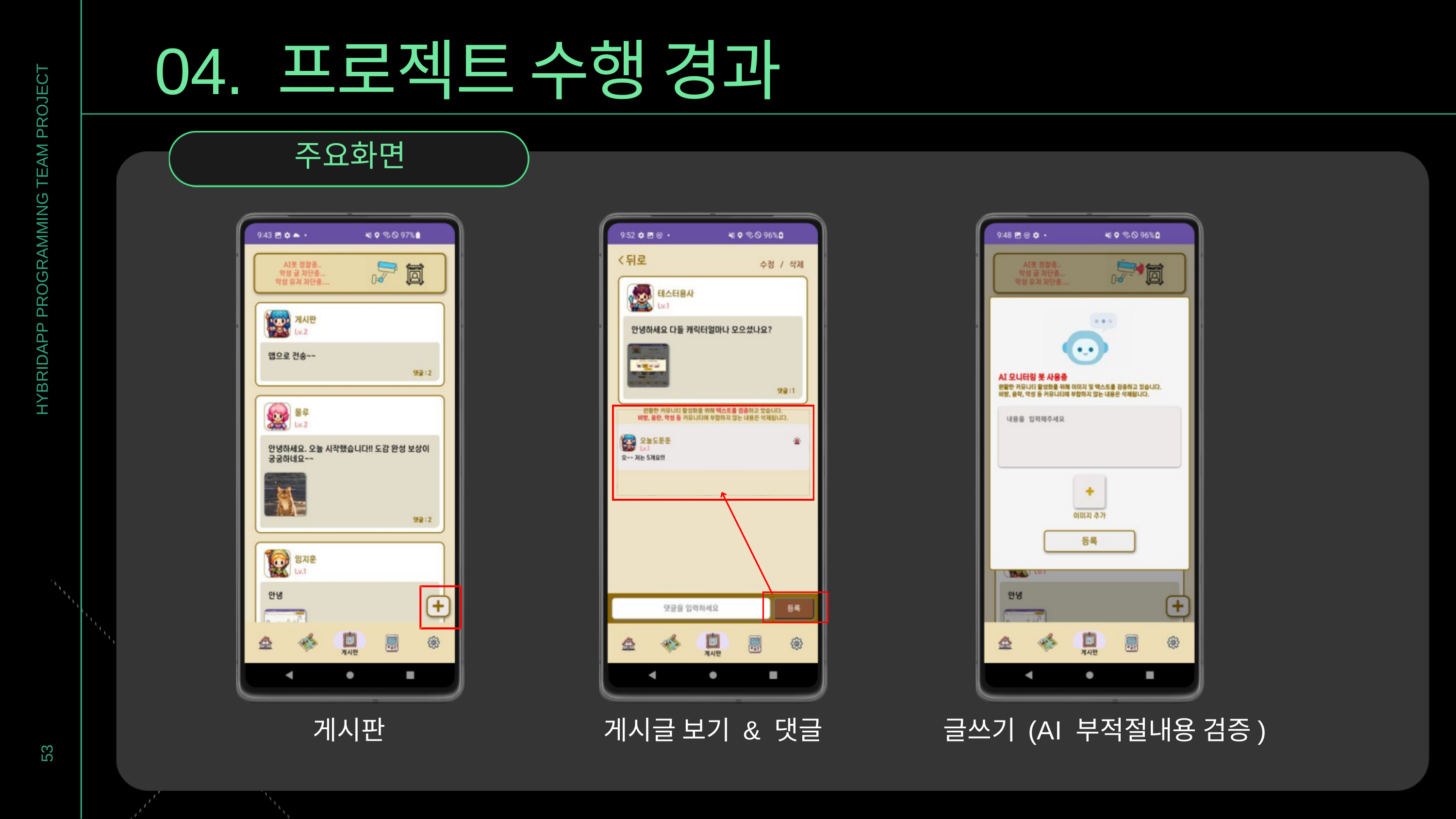

04. 프로젝트 수행 경과

주요화면

HYBRIDAPP PROGRAMMING TEAM PROJECT

53

글쓰기 (AI 부적절내용 검증)
게시판
게시글 보기 & 댓글